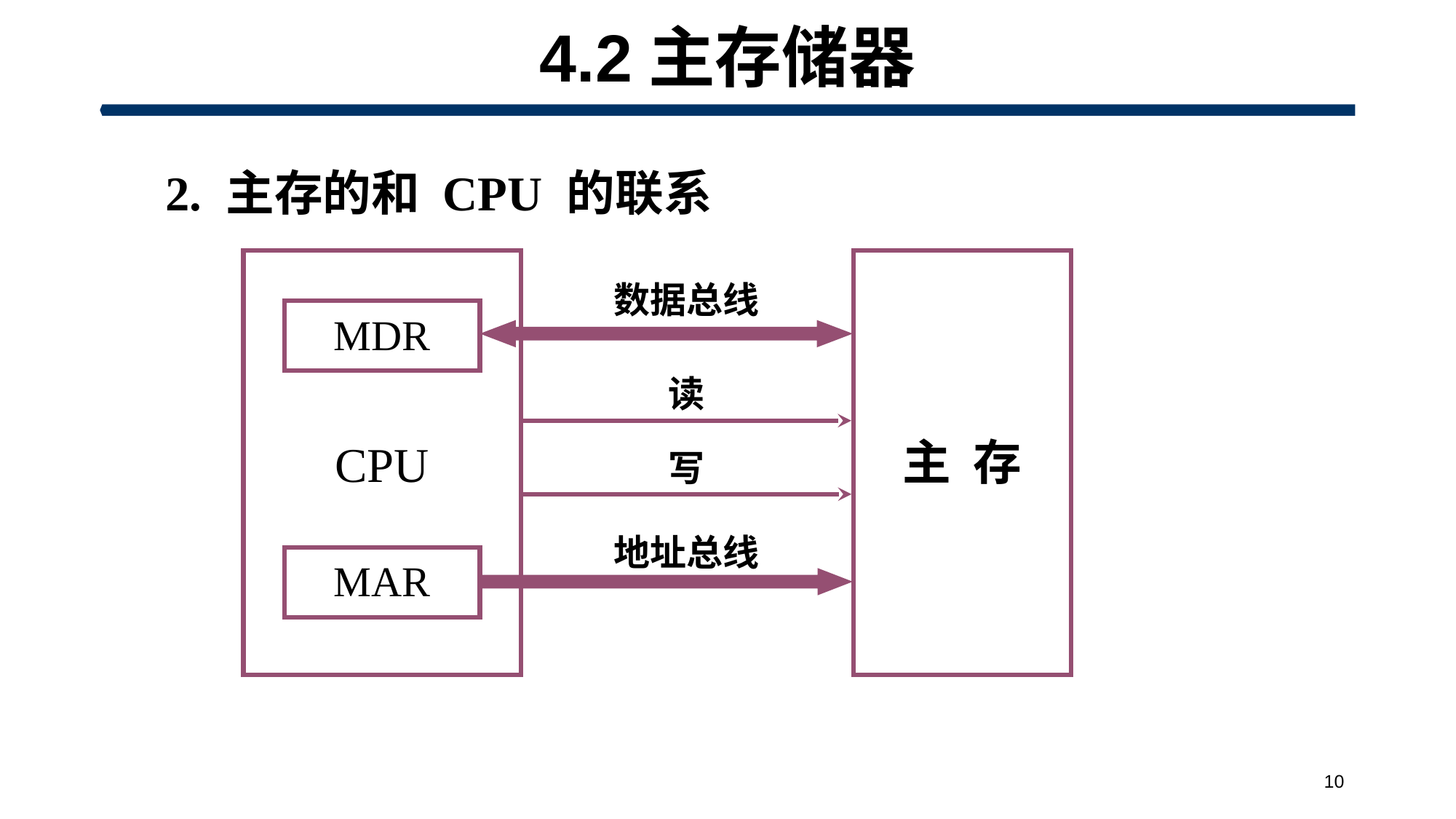

# 4.2主存储器
2. 主存的和 CPU 的联系

主  存
数据总线

MDR
读

CPU
写

地址总线

MAR
10